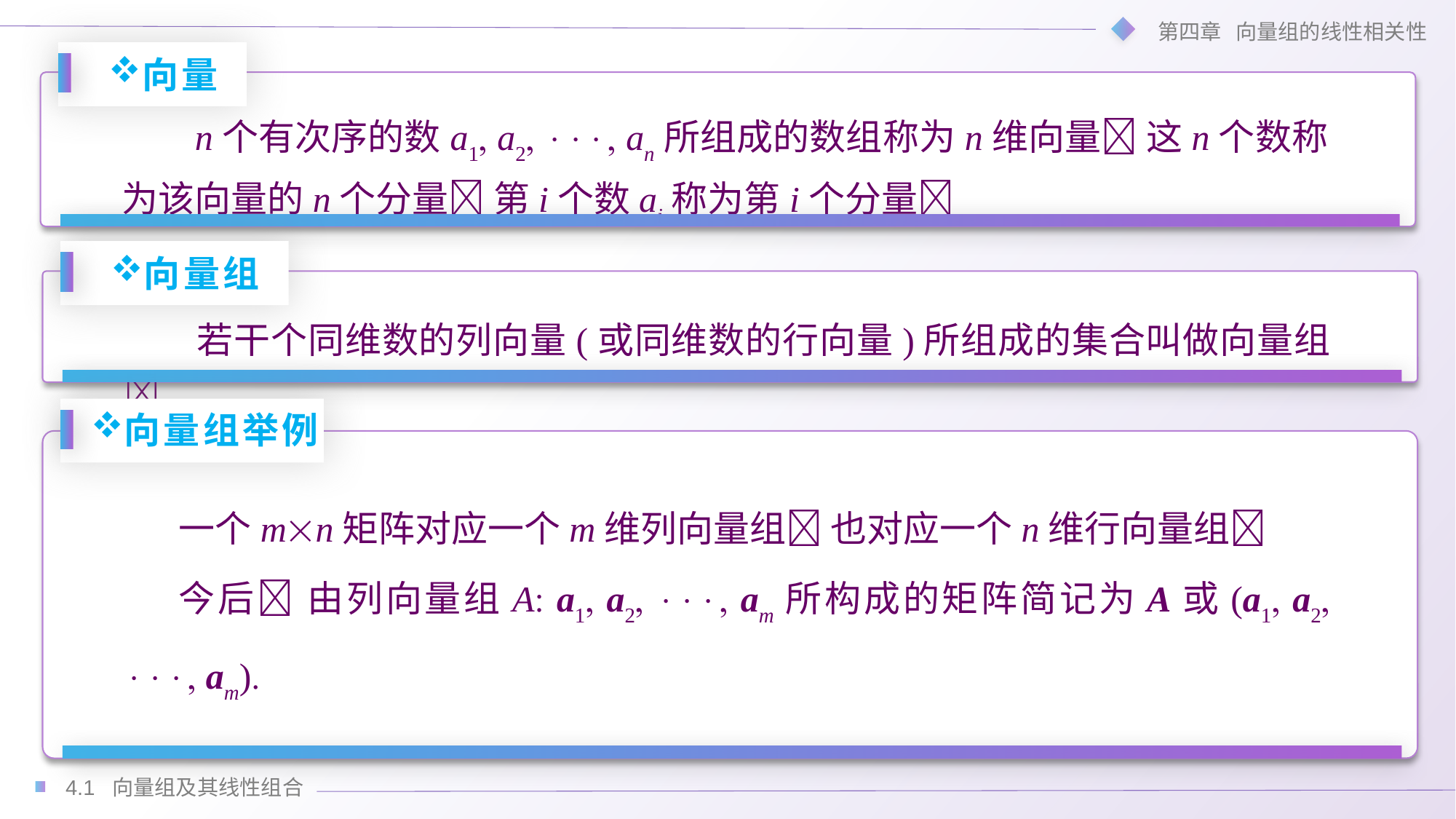

向量

n个有次序的数a1, a2, ⋅⋅⋅, an所组成的数组称为n维向量, 这n个数称为该向量的n个分量, 第i个数ai称为第i个分量.

向量组

若干个同维数的列向量(或同维数的行向量)所组成的集合叫做向量组.

向量组举例

一个m×n矩阵对应一个m维列向量组, 也对应一个n维行向量组.
今后, 由列向量组A: a1, a2, ⋅⋅⋅, am所构成的矩阵简记为A或(a1, a2, ⋅⋅⋅, am).